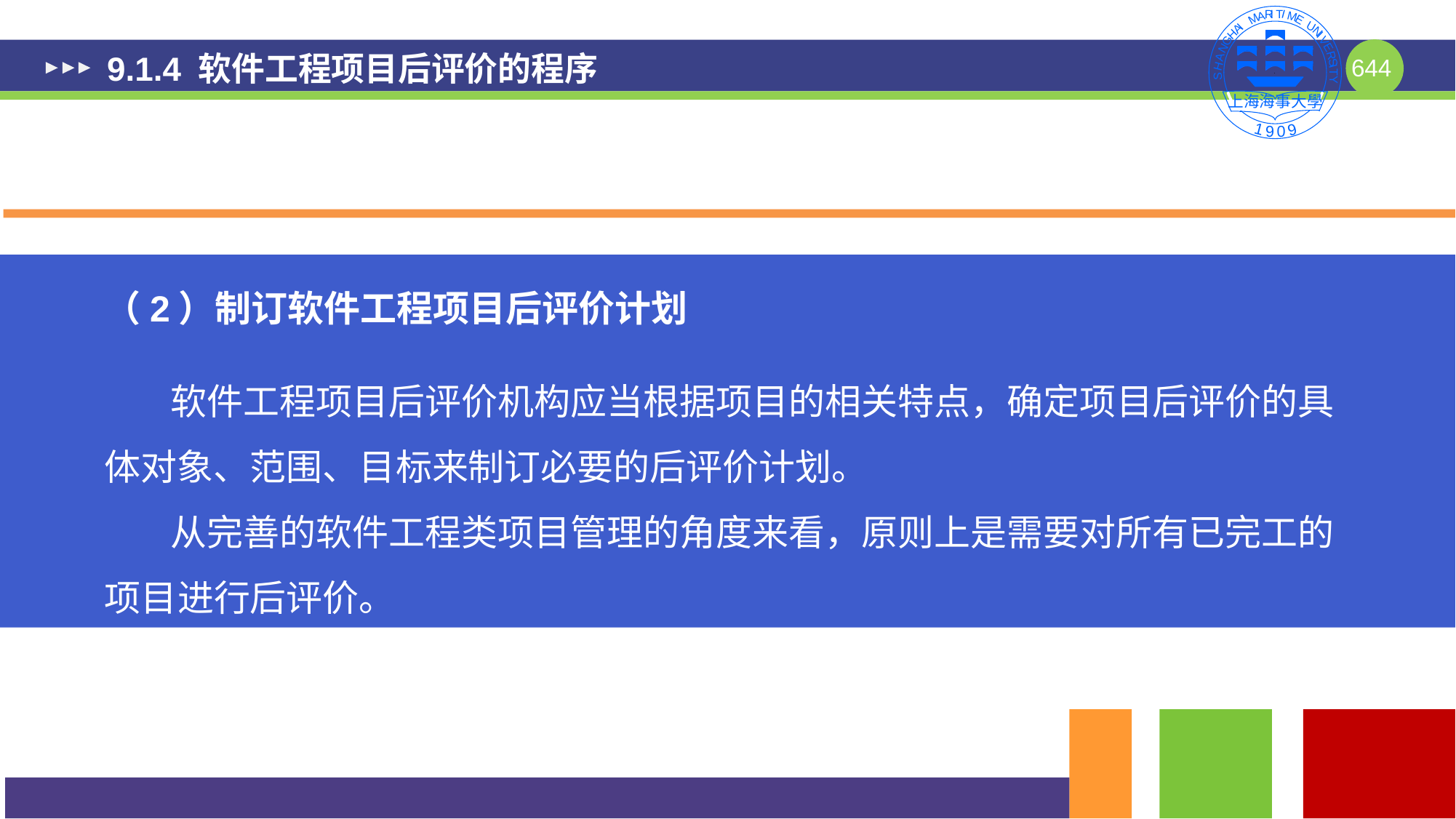

# 9.1.4 软件工程项目后评价的程序

（2）制订软件工程项目后评价计划

       软件工程项目后评价机构应当根据项目的相关特点，确定项目后评价的具体对象、范围、目标来制订必要的后评价计划。
       从完善的软件工程类项目管理的角度来看，原则上是需要对所有已完工的项目进行后评价。

644